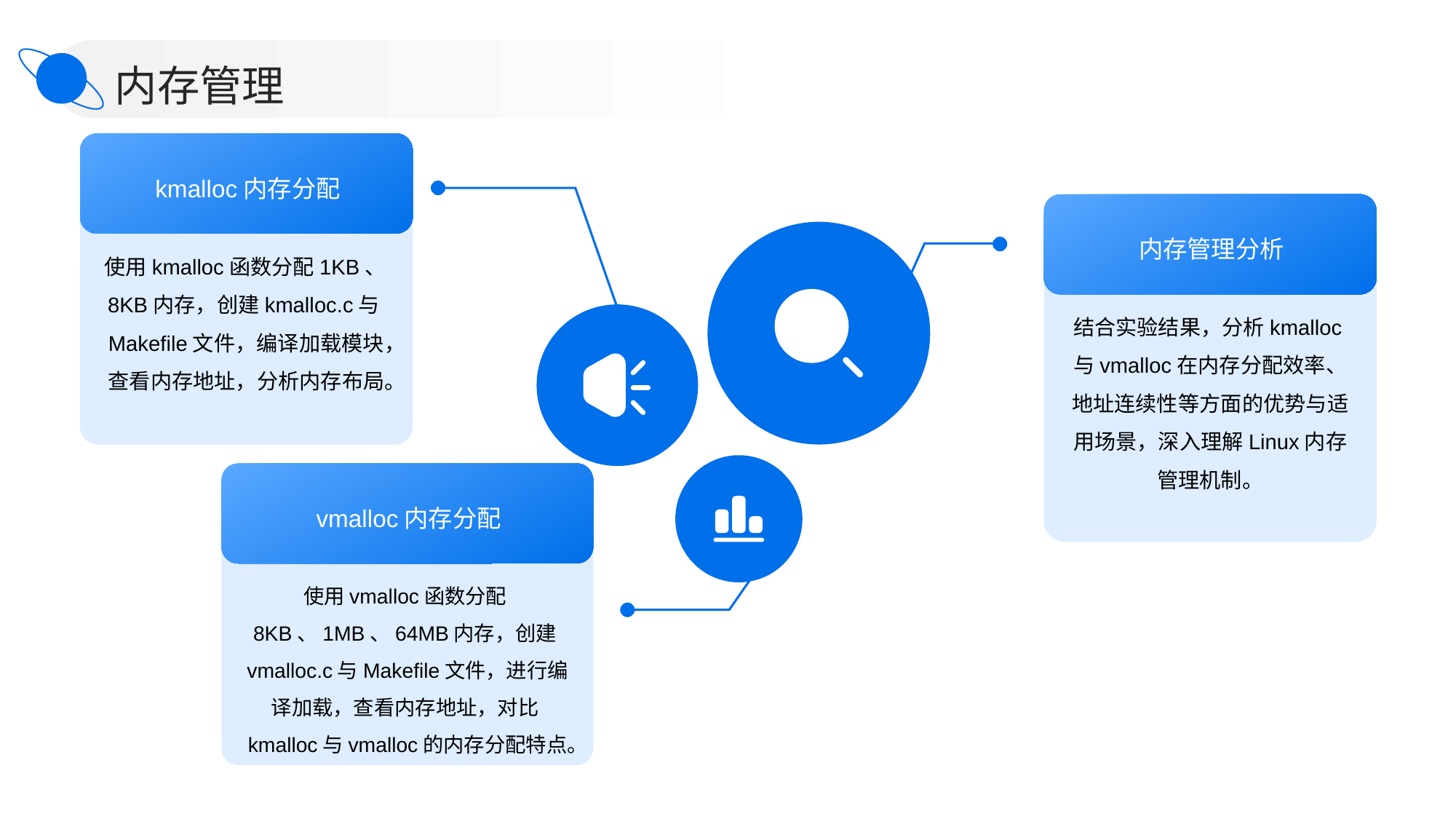

内存管理

kmalloc内存分配

内存管理分析

使用kmalloc函数分配1KB、8KB内存，创建kmalloc.c与Makefile文件，编译加载模块，查看内存地址，分析内存布局。

结合实验结果，分析kmalloc与vmalloc在内存分配效率、地址连续性等方面的优势与适用场景，深入理解Linux内存管理机制。

vmalloc内存分配

使用vmalloc函数分配8KB、1MB、64MB内存，创建vmalloc.c与Makefile文件，进行编译加载，查看内存地址，对比kmalloc与vmalloc的内存分配特点。